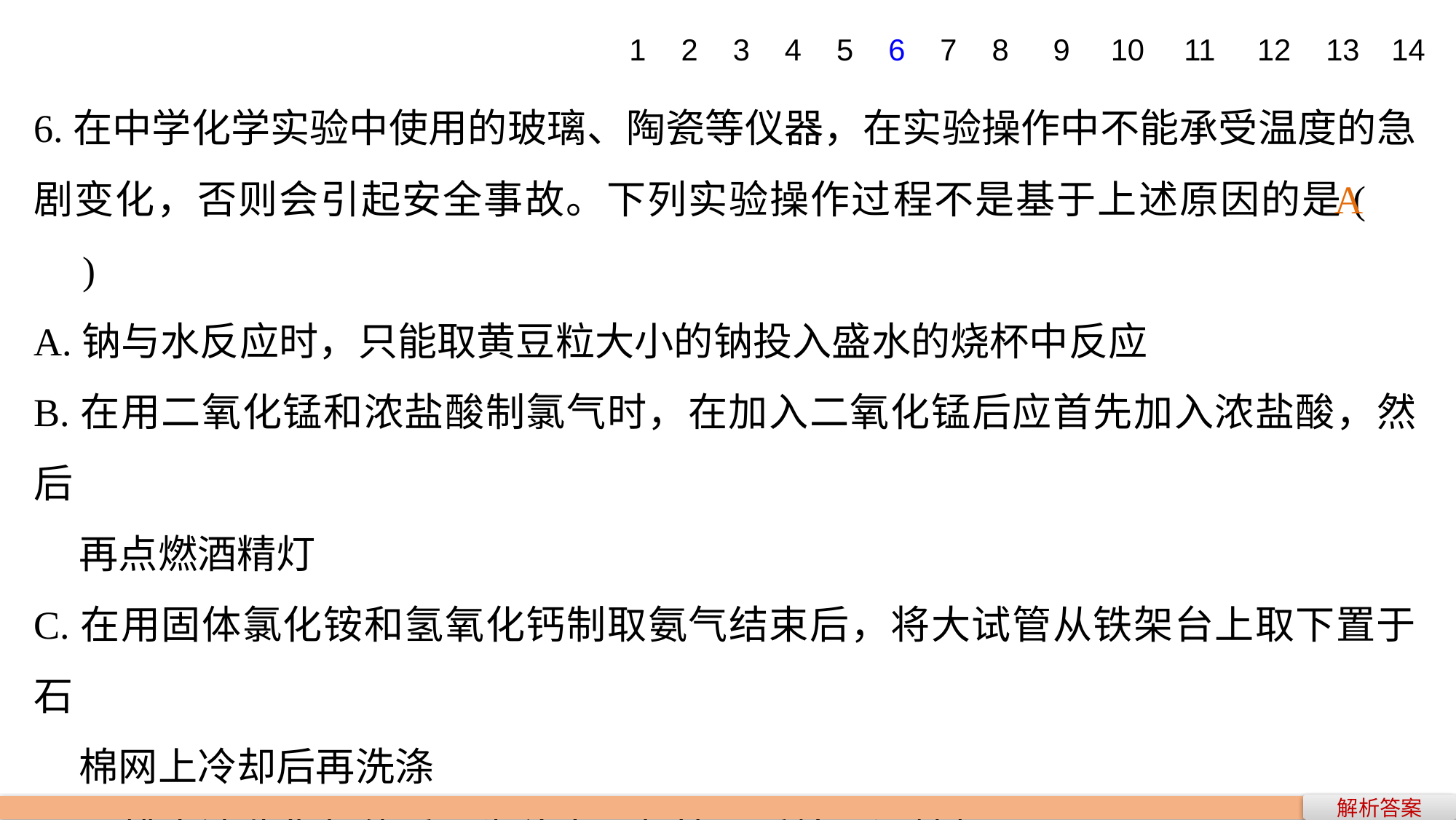

1
2
3
4
5
6
7
8
9
10
11
12
13
14
6.在中学化学实验中使用的玻璃、陶瓷等仪器，在实验操作中不能承受温度的急剧变化，否则会引起安全事故。下列实验操作过程不是基于上述原因的是(　　)
A.钠与水反应时，只能取黄豆粒大小的钠投入盛水的烧杯中反应
B.在用二氧化锰和浓盐酸制氯气时，在加入二氧化锰后应首先加入浓盐酸，然后
    再点燃酒精灯
C.在用固体氯化铵和氢氧化钙制取氨气结束后，将大试管从铁架台上取下置于石
    棉网上冷却后再洗涤
D.用排水法收集气体后，先移出导气管，后熄灭酒精灯
解析　A项是因为钠与水反应剧烈容易造成爆炸。
A
解析答案